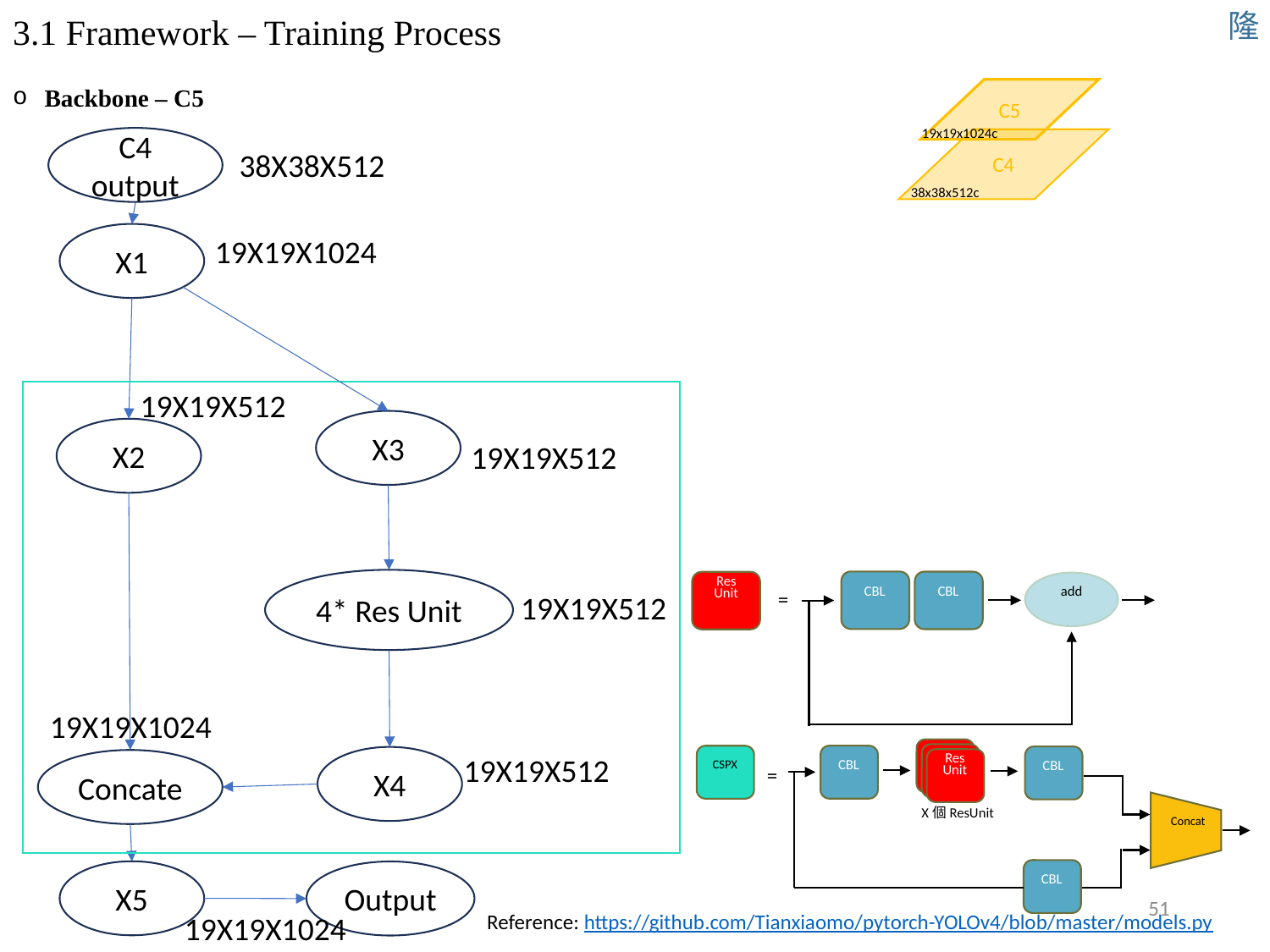

隆
# 3.1 Framework – Training Process
C5
Backbone – C5
19x19x1024c
C4 output
C4
38X38X512
38x38x512c
X1
X2
Concate
X5
Output
19X19X1024
19X19X512

X3
19X19X512
4* Res Unit
Res
Unit

CBL

CBL

add
=
19X19X512
19X19X1024

Res
Unit

CBL

CSPX

CBL
=

Concat
X個ResUnit

CBL
19X19X512
X4
51
19X19X1024
Reference: https://github.com/Tianxiaomo/pytorch-YOLOv4/blob/master/models.py